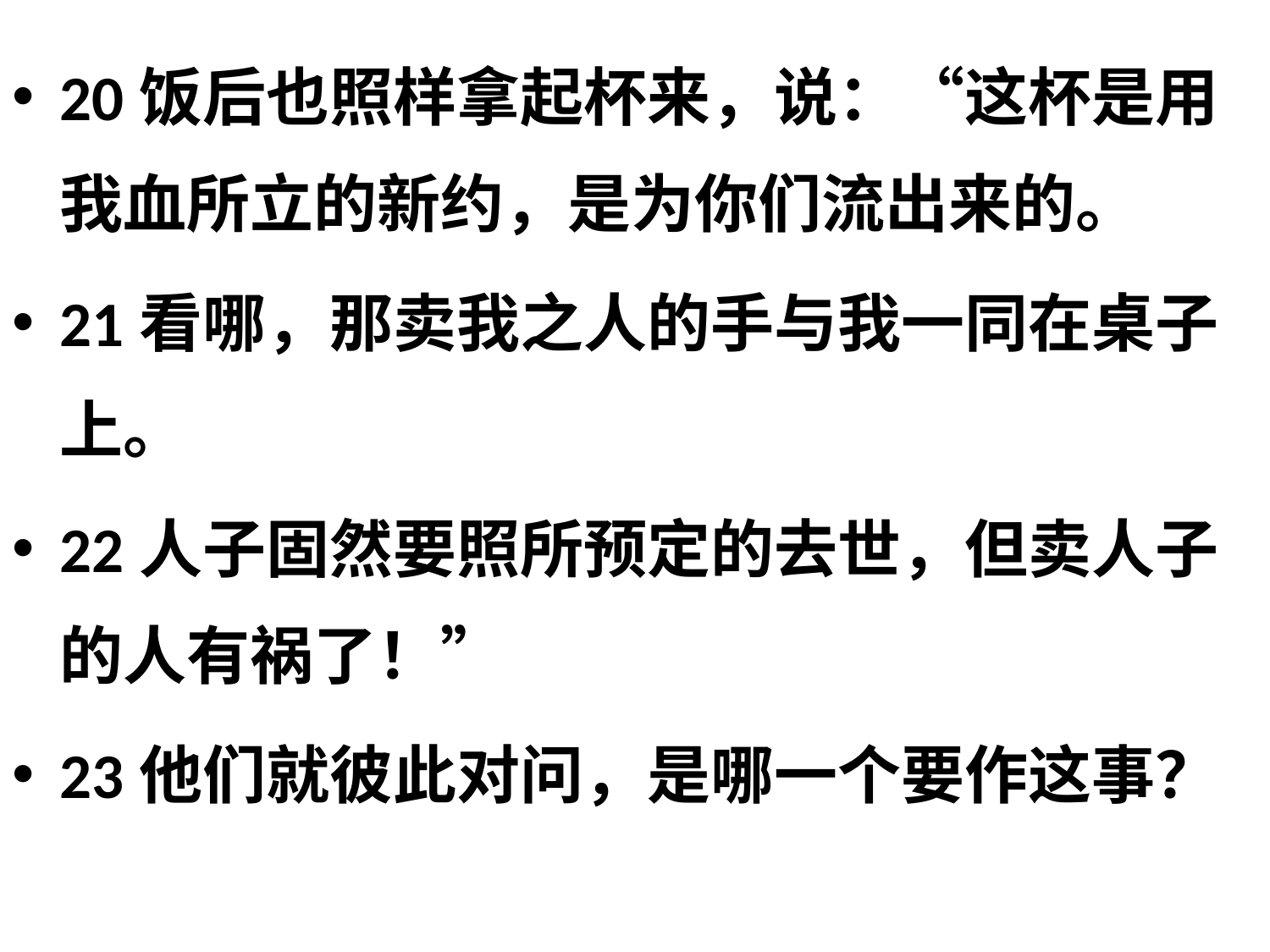

20饭后也照样拿起杯来，说：“这杯是用我血所立的新约，是为你们流出来的。
21看哪，那卖我之人的手与我一同在桌子上。
22人子固然要照所预定的去世，但卖人子的人有祸了！”
23他们就彼此对问，是哪一个要作这事？